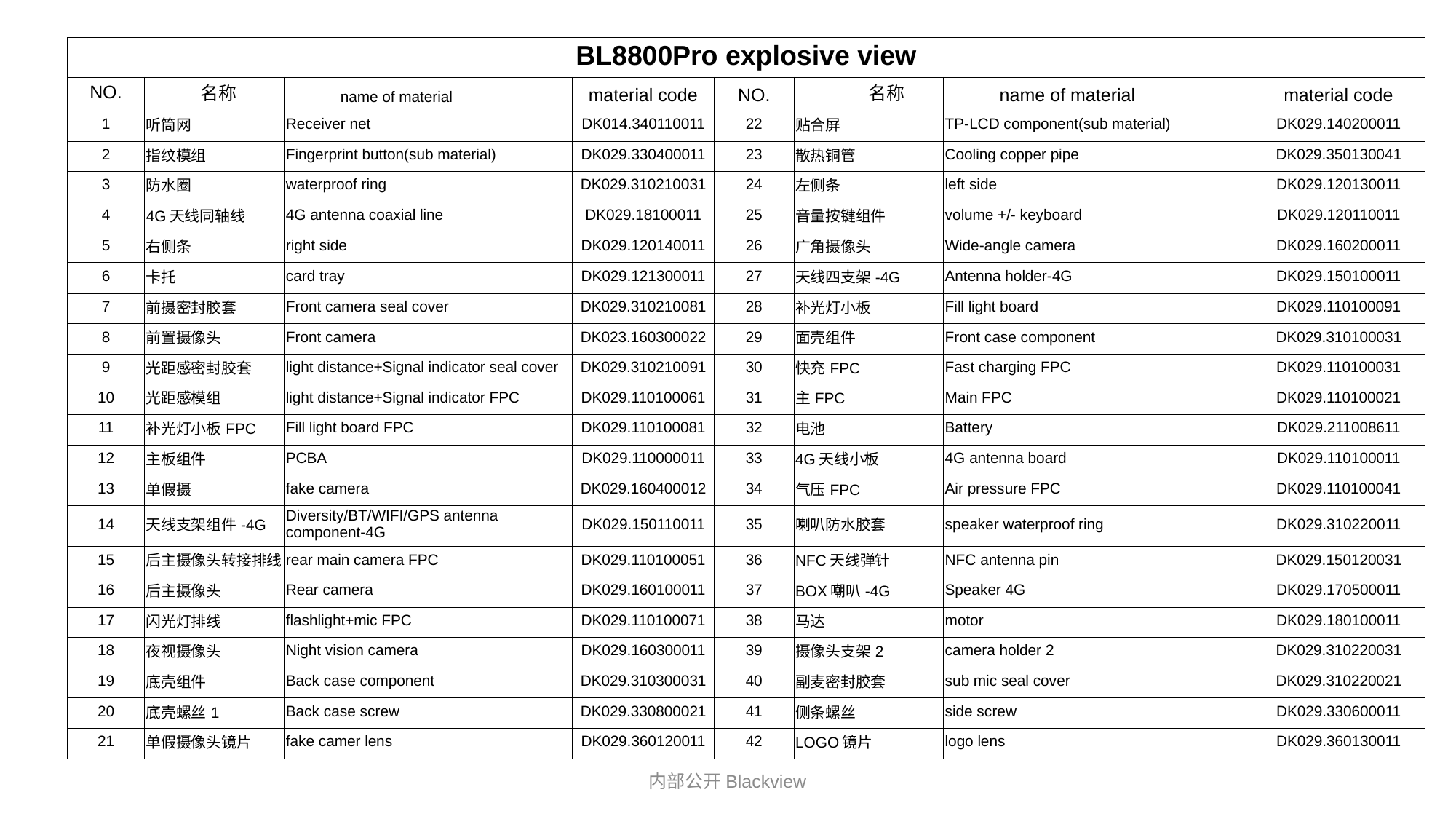

| BL8800Pro explosive view |  |  |  |  |  |  |  |
| --- | --- | --- | --- | --- | --- | --- | --- |
| NO. | 名称 | name of material | material code | NO. | 名称 | name of material | material code |
| 1 | 听筒网 | Receiver net | DK014.340110011 | 22 | 贴合屏 | TP-LCD component(sub material) | DK029.140200011 |
| 2 | 指纹模组 | Fingerprint button(sub material) | DK029.330400011 | 23 | 散热铜管 | Cooling copper pipe | DK029.350130041 |
| 3 | 防水圈 | waterproof ring | DK029.310210031 | 24 | 左侧条 | left side | DK029.120130011 |
| 4 | 4G天线同轴线 | 4G antenna coaxial line | DK029.18100011 | 25 | 音量按键组件 | volume +/- keyboard | DK029.120110011 |
| 5 | 右侧条 | right side | DK029.120140011 | 26 | 广角摄像头 | Wide-angle camera | DK029.160200011 |
| 6 | 卡托 | card tray | DK029.121300011 | 27 | 天线四支架-4G | Antenna holder-4G | DK029.150100011 |
| 7 | 前摄密封胶套 | Front camera seal cover | DK029.310210081 | 28 | 补光灯小板 | Fill light board | DK029.110100091 |
| 8 | 前置摄像头 | Front camera | DK023.160300022 | 29 | 面壳组件 | Front case component | DK029.310100031 |
| 9 | 光距感密封胶套 | light distance+Signal indicator seal cover | DK029.310210091 | 30 | 快充FPC | Fast charging FPC | DK029.110100031 |
| 10 | 光距感模组 | light distance+Signal indicator FPC | DK029.110100061 | 31 | 主FPC | Main FPC | DK029.110100021 |
| 11 | 补光灯小板FPC | Fill light board FPC | DK029.110100081 | 32 | 电池 | Battery | DK029.211008611 |
| 12 | 主板组件 | PCBA | DK029.110000011 | 33 | 4G天线小板 | 4G antenna board | DK029.110100011 |
| 13 | 单假摄 | fake camera | DK029.160400012 | 34 | 气压FPC | Air pressure FPC | DK029.110100041 |
| 14 | 天线支架组件-4G | Diversity/BT/WIFI/GPS antenna component-4G | DK029.150110011 | 35 | 喇叭防水胶套 | speaker waterproof ring | DK029.310220011 |
| 15 | 后主摄像头转接排线 | rear main camera FPC | DK029.110100051 | 36 | NFC天线弹针 | NFC antenna pin | DK029.150120031 |
| 16 | 后主摄像头 | Rear camera | DK029.160100011 | 37 | BOX嘲叭-4G | Speaker 4G | DK029.170500011 |
| 17 | 闪光灯排线 | flashlight+mic FPC | DK029.110100071 | 38 | 马达 | motor | DK029.180100011 |
| 18 | 夜视摄像头 | Night vision camera | DK029.160300011 | 39 | 摄像头支架2 | camera holder 2 | DK029.310220031 |
| 19 | 底壳组件 | Back case component | DK029.310300031 | 40 | 副麦密封胶套 | sub mic seal cover | DK029.310220021 |
| 20 | 底壳螺丝1 | Back case screw | DK029.330800021 | 41 | 侧条螺丝 | side screw | DK029.330600011 |
| 21 | 单假摄像头镜片 | fake camer lens | DK029.360120011 | 42 | LOGO镜片 | logo lens | DK029.360130011 |
内部公开Blackview
33